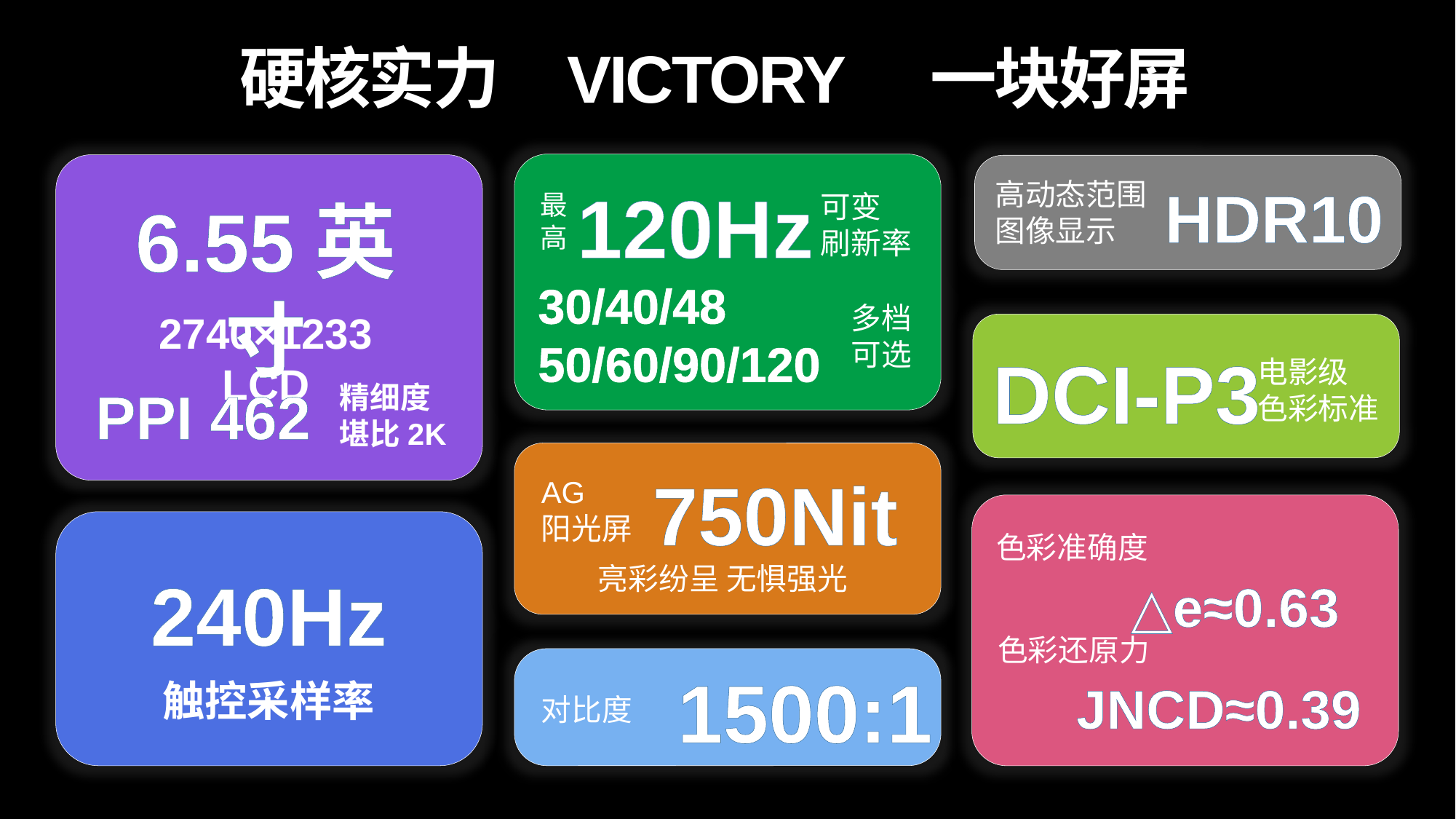

# 硬核实力    VICTORY    一块好屏

高动态范围
图像显示
HDR10
 120Hz
最
高
可变
刷新率
6.55英寸
30/40/48
50/60/90/120
多档
可选
2740×1233 LCD

 DCI-P3
电影级
色彩标准
PPI 462
精细度
堪比2K

 750Nit
AG
阳光屏

色彩准确度
亮彩纷呈 无惧强光
240Hz
 △e≈0.63
色彩还原力

 1500:1
触控采样率
 JNCD≈0.39
对比度